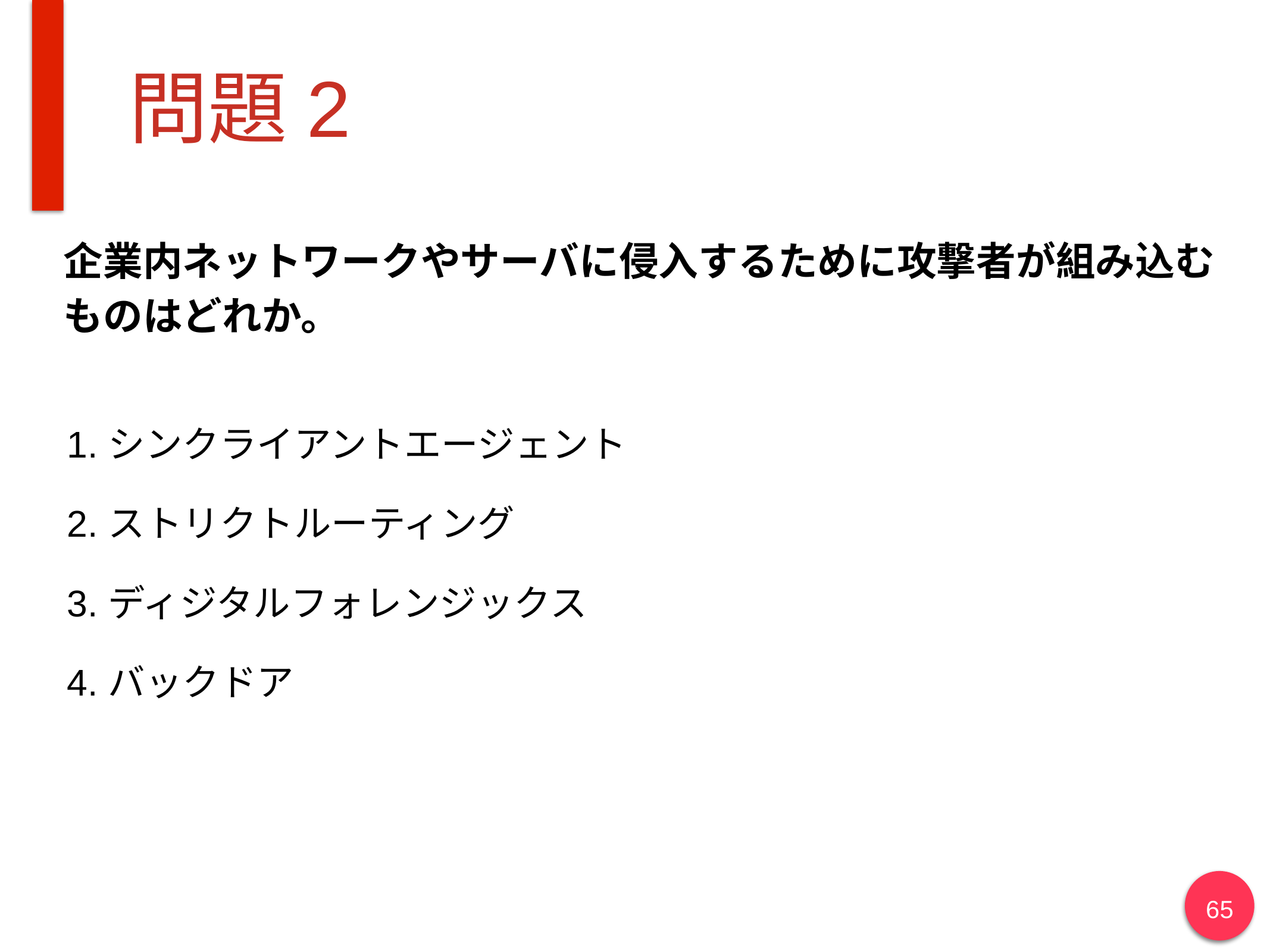

# 問題2
企業内ネットワークやサーバに侵入するために攻撃者が組み込むものはどれか。

シンクライアントエージェント
ストリクトルーティング
ディジタルフォレンジックス
バックドア
65